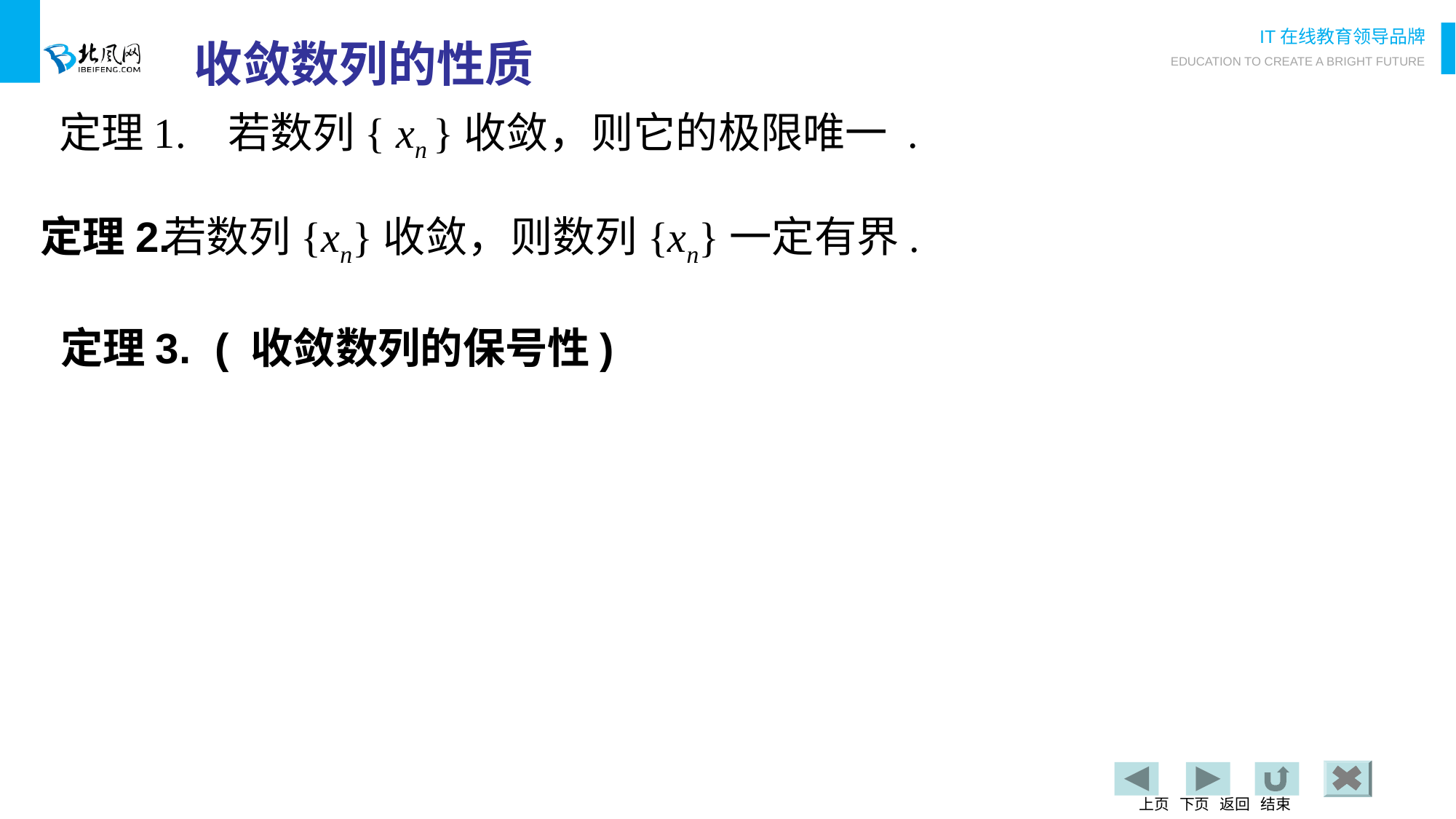

收敛数列的性质
定理1.   若数列{ xn }收敛，则它的极限唯一 .
定理2.
若数列{xn}收敛，则数列{xn}一定有界.
定理3.  ( 收敛数列的保号性)